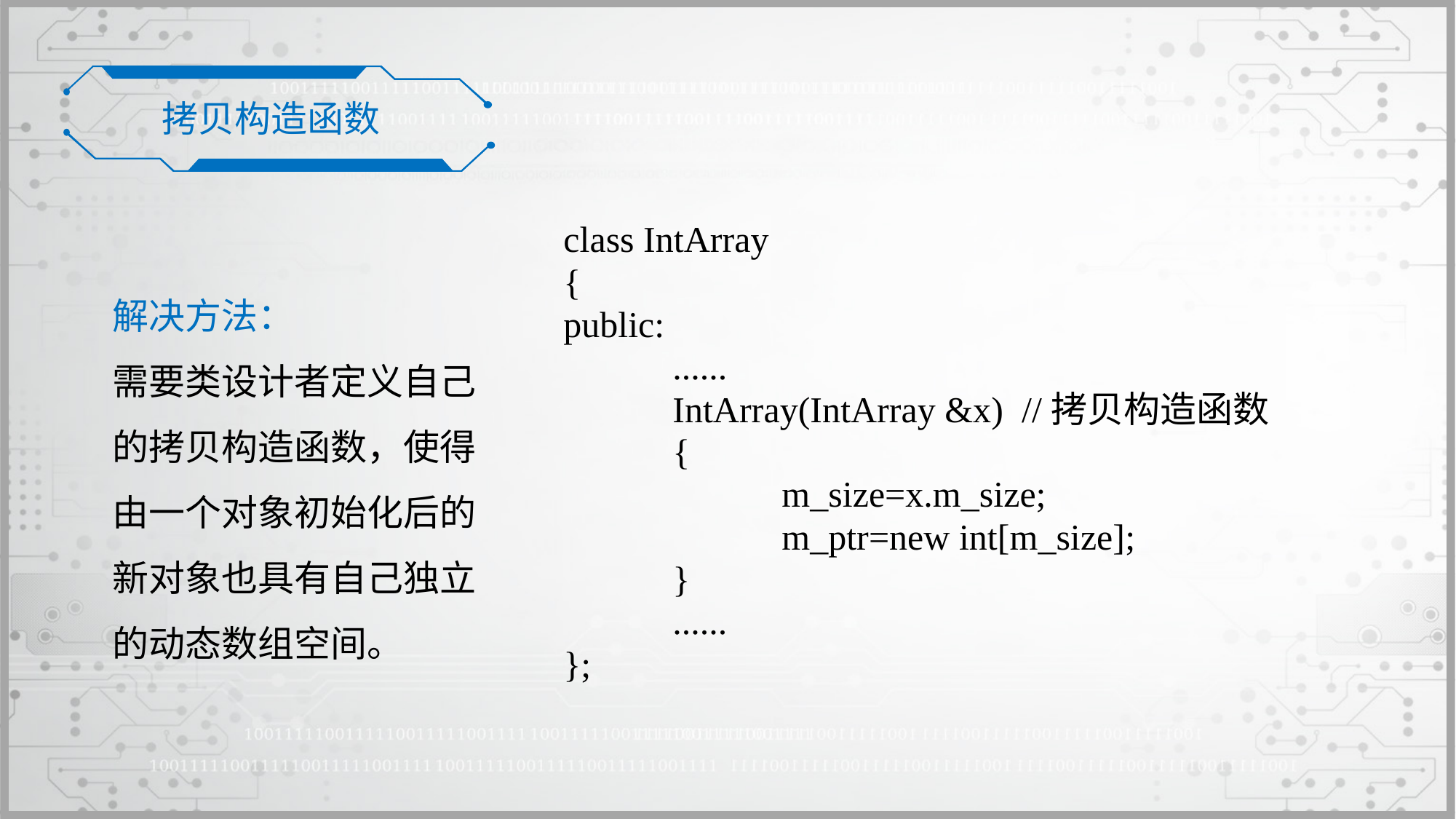

拷贝构造函数
class IntArray
{
public:
	......
	IntArray(IntArray &x)  //拷贝构造函数
	{
		m_size=x.m_size;
		m_ptr=new int[m_size];
	}
	......
};
解决方法：
需要类设计者定义自己的拷贝构造函数，使得由一个对象初始化后的新对象也具有自己独立的动态数组空间。